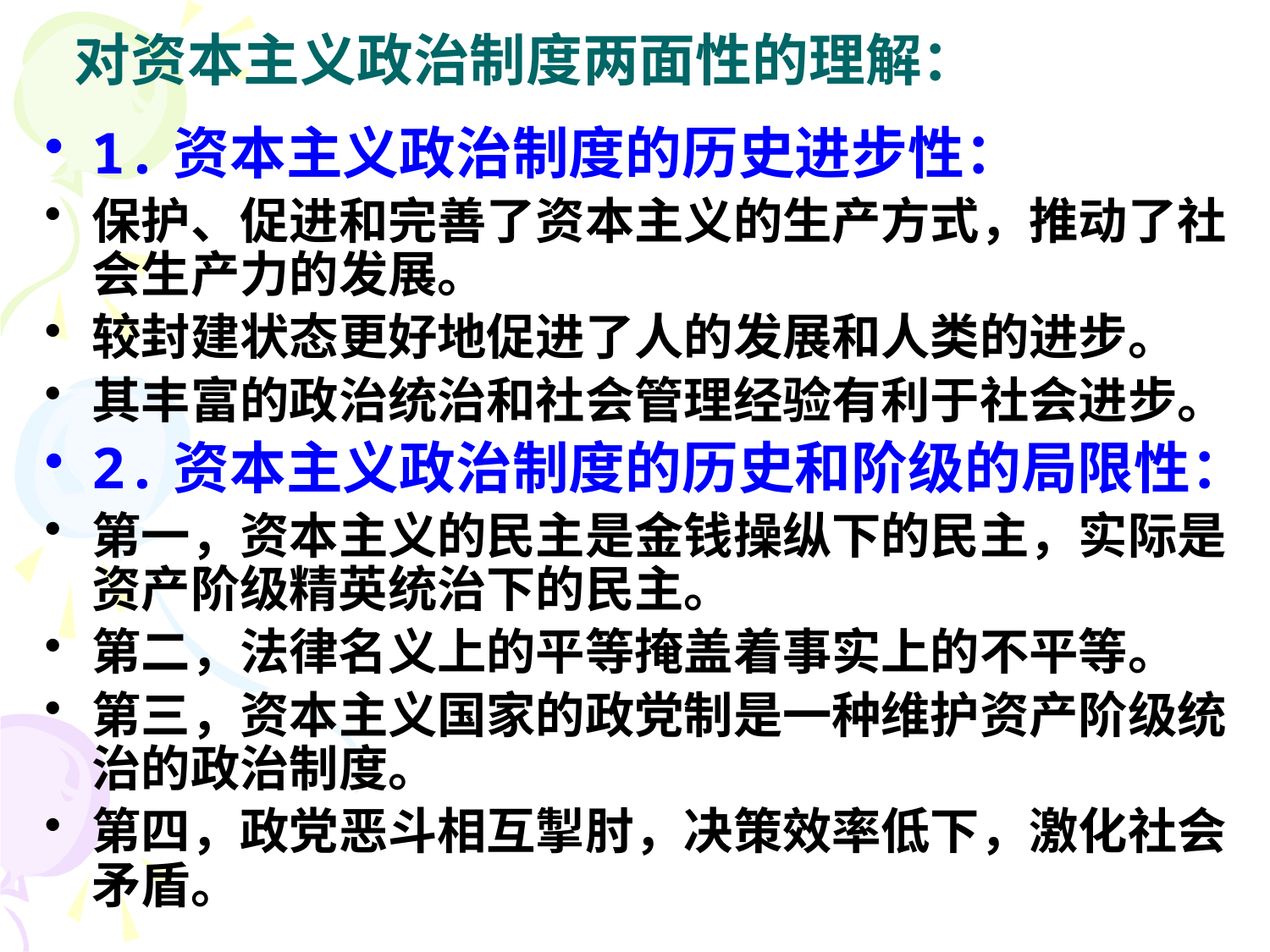

# 对资本主义政治制度两面性的理解：
1.资本主义政治制度的历史进步性：
保护、促进和完善了资本主义的生产方式，推动了社会生产力的发展。
较封建状态更好地促进了人的发展和人类的进步。
其丰富的政治统治和社会管理经验有利于社会进步。
2.资本主义政治制度的历史和阶级的局限性：
第一，资本主义的民主是金钱操纵下的民主，实际是资产阶级精英统治下的民主。
第二，法律名义上的平等掩盖着事实上的不平等。
第三，资本主义国家的政党制是一种维护资产阶级统治的政治制度。
第四，政党恶斗相互掣肘，决策效率低下，激化社会矛盾。